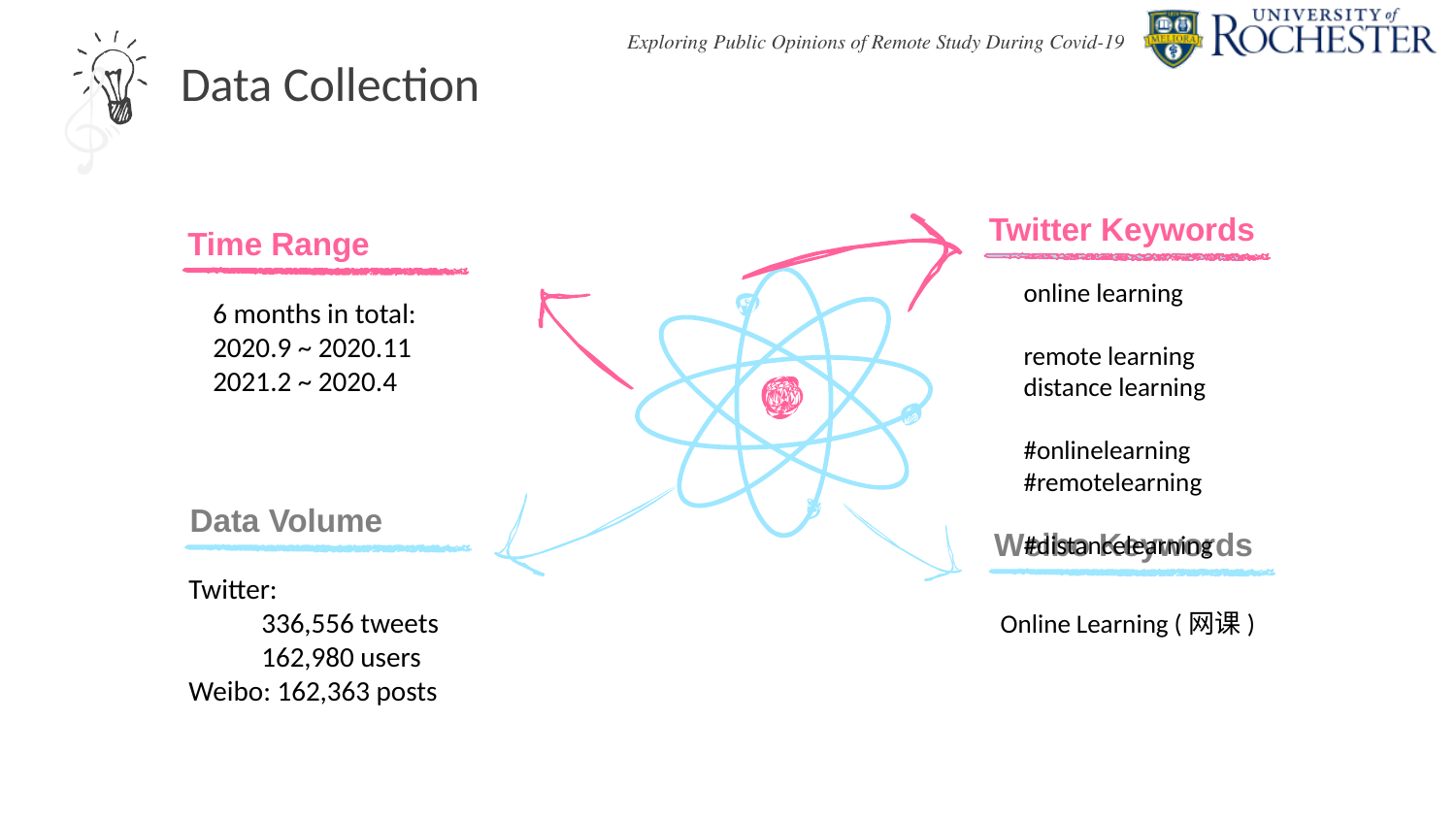

Data Collection

添加你的小标题
Twitter Keywords

Time Range

online learning
remote learning
distance learning
#onlinelearning
#remotelearning
#distancelearning
6 months in total:
2020.9 ~ 2020.11
2021.2 ~ 2020.4

Data Volume

Weibo Keywords

Twitter:
336,556 tweets
162,980 users
Weibo: 162,363 posts

Online Learning (网课)